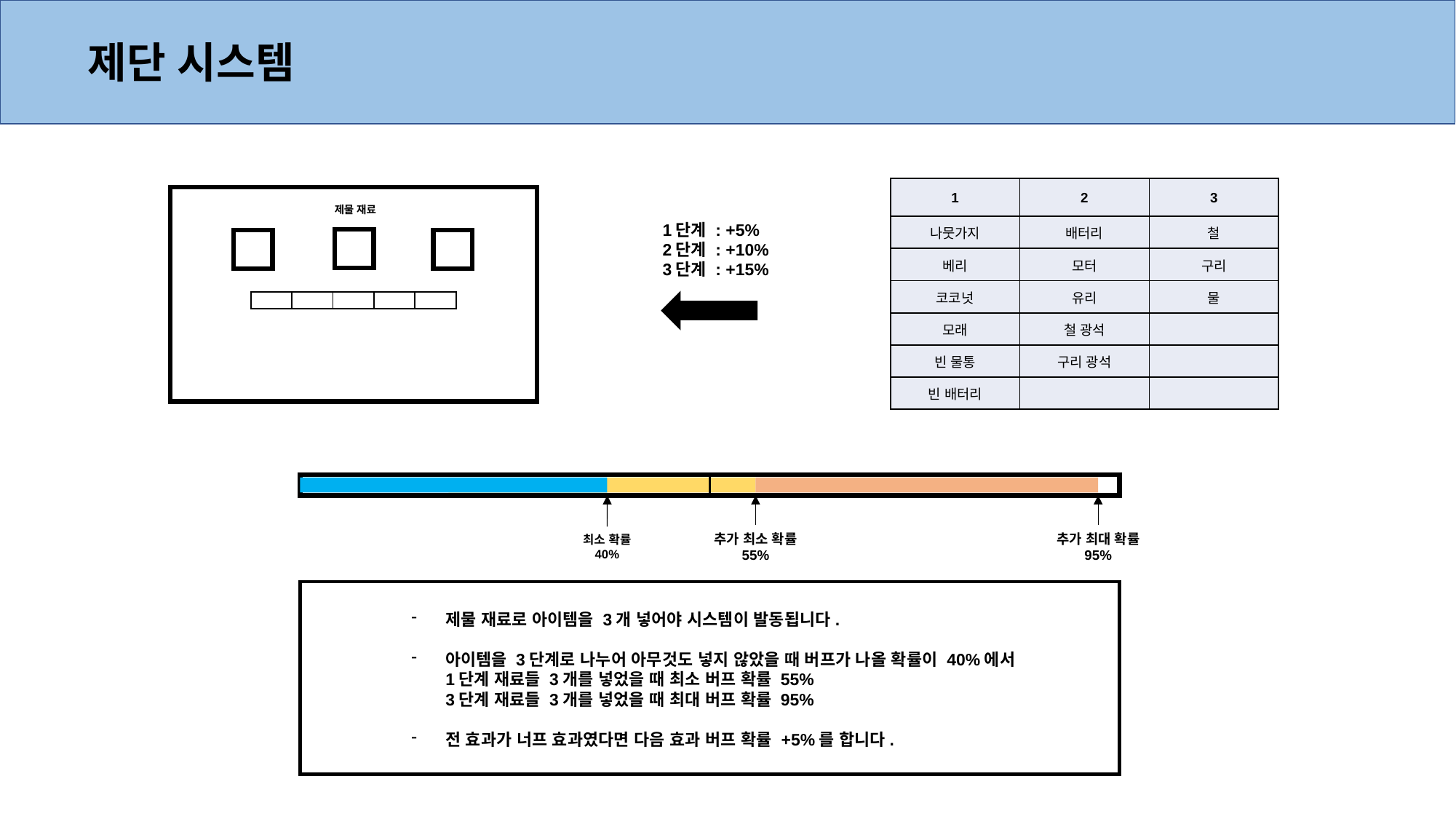

제단 시스템
| 1 | 2 | 3 |
| --- | --- | --- |
| 나뭇가지 | 배터리 | 철 |
| 베리 | 모터 | 구리 |
| 코코넛 | 유리 | 물 |
| 모래 | 철 광석 |  |
| 빈 물통 | 구리 광석 |  |
| 빈 배터리 |  |  |

제물 재료
1단계 : +5%
2단계 : +10%
3단계 : +15%

|  |  |  |  |  |
| --- | --- | --- | --- | --- |

추가 최대 확률
95%
추가 최소 확률
55%
최소 확률
40%

제물 재료로 아이템을 3개 넣어야 시스템이 발동됩니다.
아이템을 3단계로 나누어 아무것도 넣지 않았을 때 버프가 나올 확률이 40%에서
1단계 재료들 3개를 넣었을 때 최소 버프 확률 55%
3단계 재료들 3개를 넣었을 때 최대 버프 확률 95%
전 효과가 너프 효과였다면 다음 효과 버프 확률 +5%를 합니다.